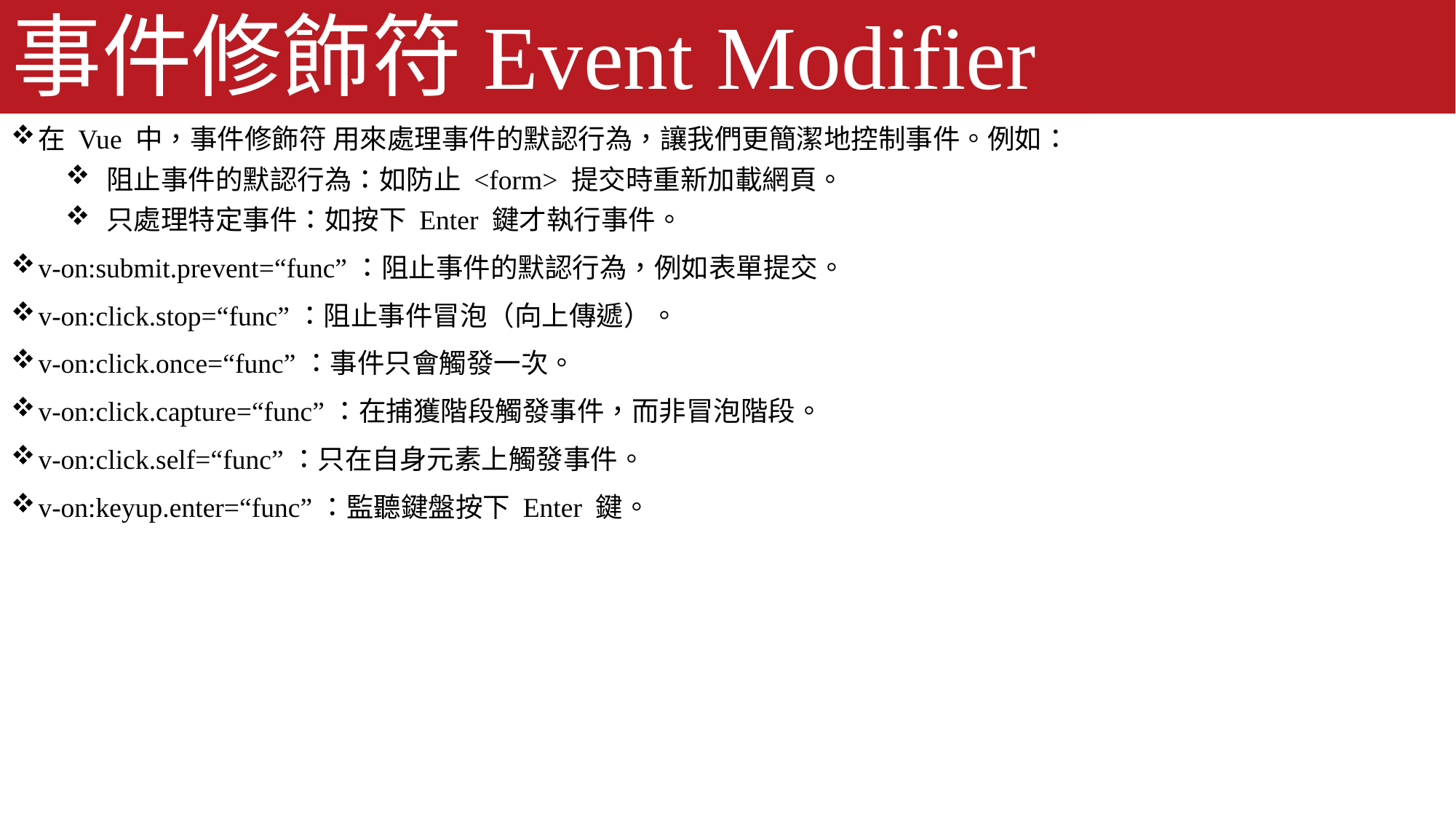

# 事件修飾符Event Modifier
在 Vue 中，事件修飾符 用來處理事件的默認行為，讓我們更簡潔地控制事件。例如：
阻止事件的默認行為：如防止 <form> 提交時重新加載網頁。
只處理特定事件：如按下 Enter 鍵才執行事件。
v-on:submit.prevent=“func”：阻止事件的默認行為，例如表單提交。
v-on:click.stop=“func”：阻止事件冒泡（向上傳遞）。
v-on:click.once=“func”：事件只會觸發一次。
v-on:click.capture=“func”：在捕獲階段觸發事件，而非冒泡階段。
v-on:click.self=“func”：只在自身元素上觸發事件。
v-on:keyup.enter=“func”：監聽鍵盤按下 Enter 鍵。